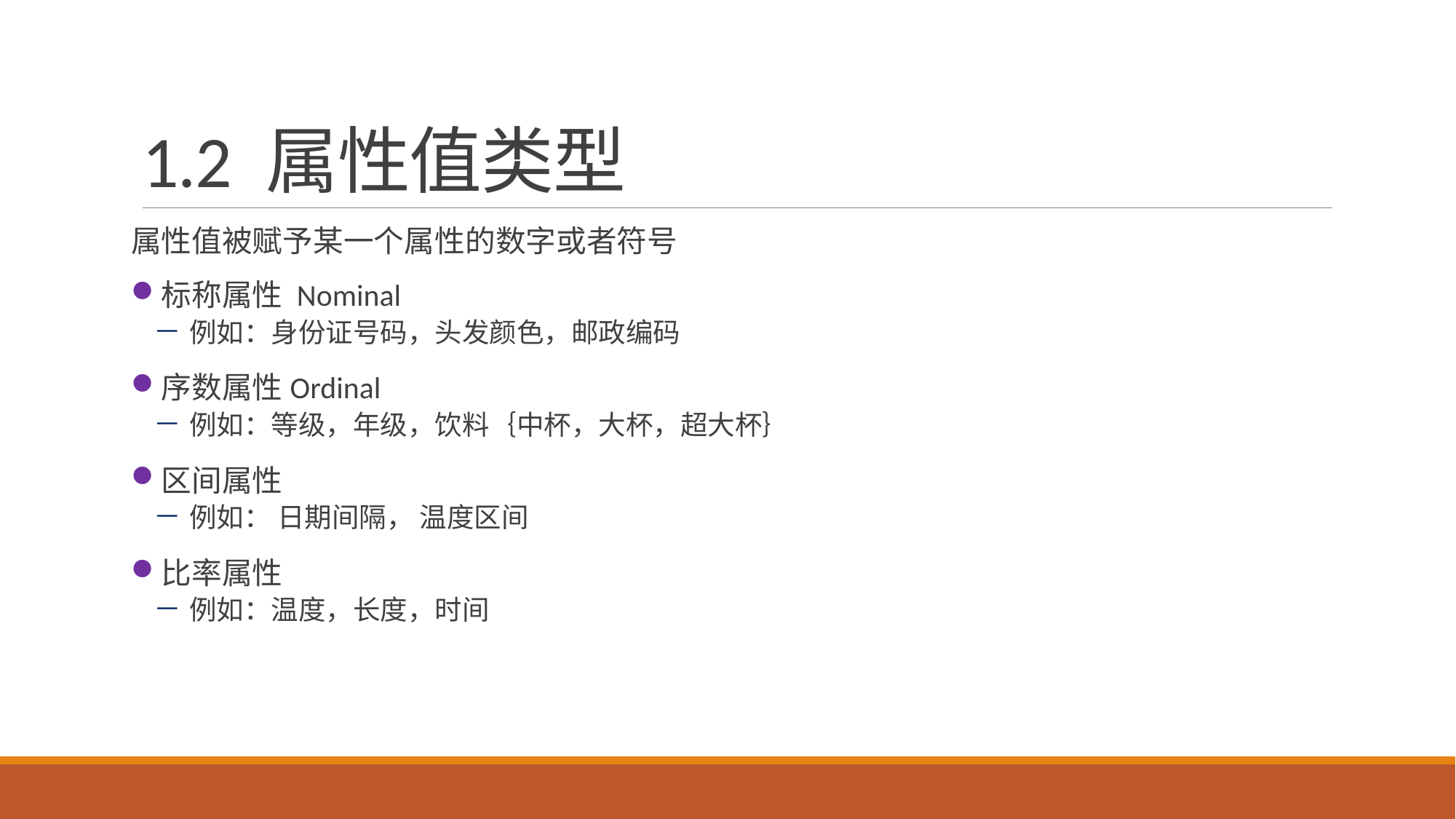

# 1.2 属性值类型
属性值被赋予某一个属性的数字或者符号
标称属性 Nominal
例如：身份证号码，头发颜色，邮政编码
序数属性Ordinal
例如：等级，年级，饮料｛中杯，大杯，超大杯｝
区间属性
例如： 日期间隔， 温度区间
比率属性
例如：温度，长度，时间